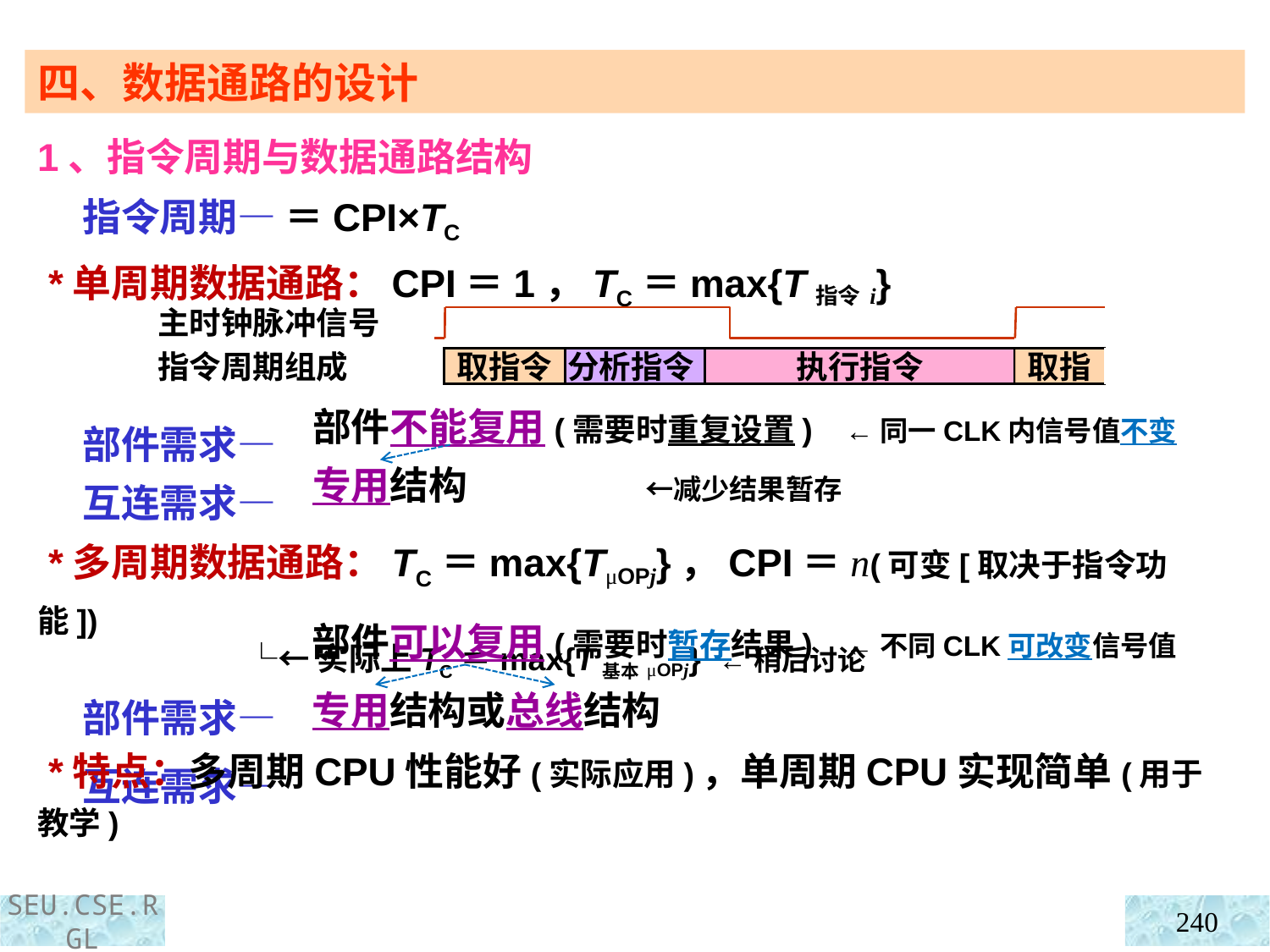

四、数据通路的设计
1、指令周期与数据通路结构
    指令周期— ＝CPI×TC
 *单周期数据通路：CPI＝1，TC＝max{T指令i}

    部件需求—
    互连需求—
 *多周期数据通路：TC＝max{TμOPj}，CPI＝n(可变[取决于指令功能])
                             └←实际上TC＝max{T基本μOPj}  ←稍后讨论
    部件需求—
    互连需求—
主时钟脉冲信号
指令周期组成
取指令
分析指令
执行指令
取指
部件不能复用(需要时重复设置)   ←同一CLK内信号值不变
专用结构                    ←减少结果暂存
部件可以复用(需要时暂存结果)   ←不同CLK可改变信号值
专用结构或总线结构
 *特点：多周期CPU性能好(实际应用)，单周期CPU实现简单(用于教学)
240